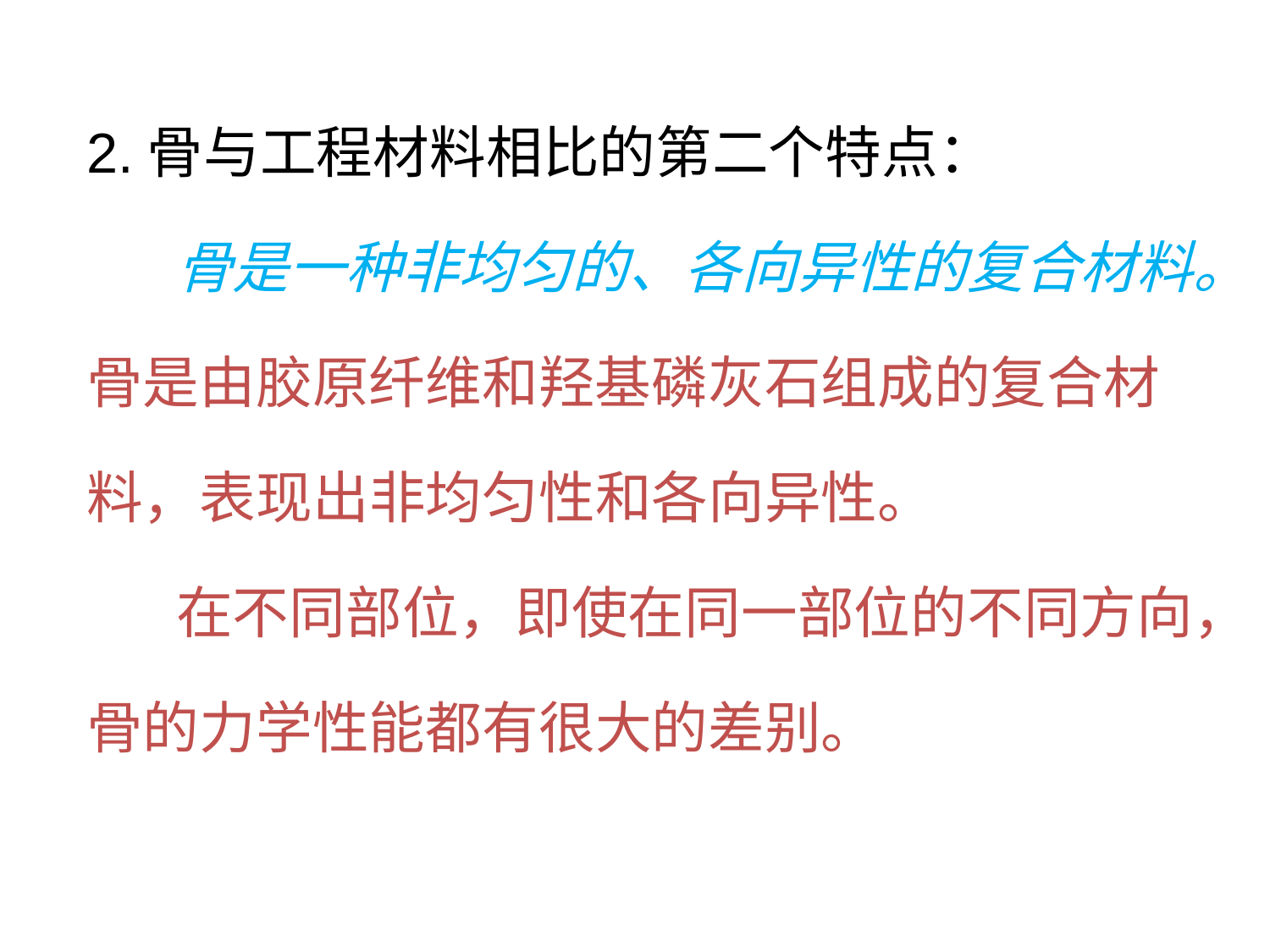

2.骨与工程材料相比的第二个特点：
      骨是一种非均匀的、各向异性的复合材料。骨是由胶原纤维和羟基磷灰石组成的复合材料，表现出非均匀性和各向异性。
      在不同部位，即使在同一部位的不同方向，骨的力学性能都有很大的差别。